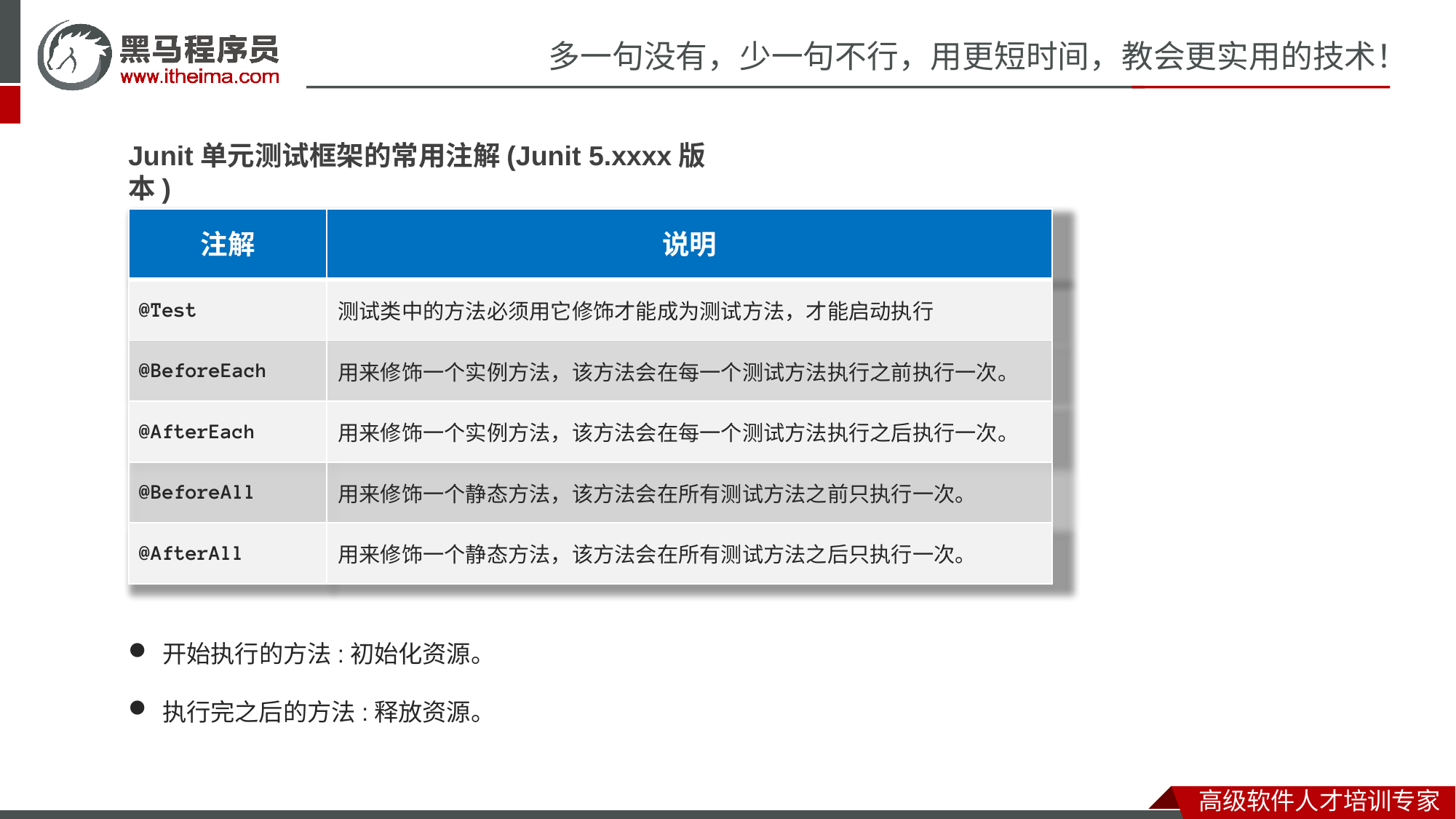

Junit单元测试框架的常用注解(Junit 5.xxxx版本)
| 注解 | 说明 |
| --- | --- |
| @Test | 测试类中的方法必须用它修饰才能成为测试方法，才能启动执行 |
| @BeforeEach | 用来修饰一个实例方法，该方法会在每一个测试方法执行之前执行一次。 |
| @AfterEach | 用来修饰一个实例方法，该方法会在每一个测试方法执行之后执行一次。 |
| @BeforeAll | 用来修饰一个静态方法，该方法会在所有测试方法之前只执行一次。 |
| @AfterAll | 用来修饰一个静态方法，该方法会在所有测试方法之后只执行一次。 |
开始执行的方法:初始化资源。
执行完之后的方法:释放资源。